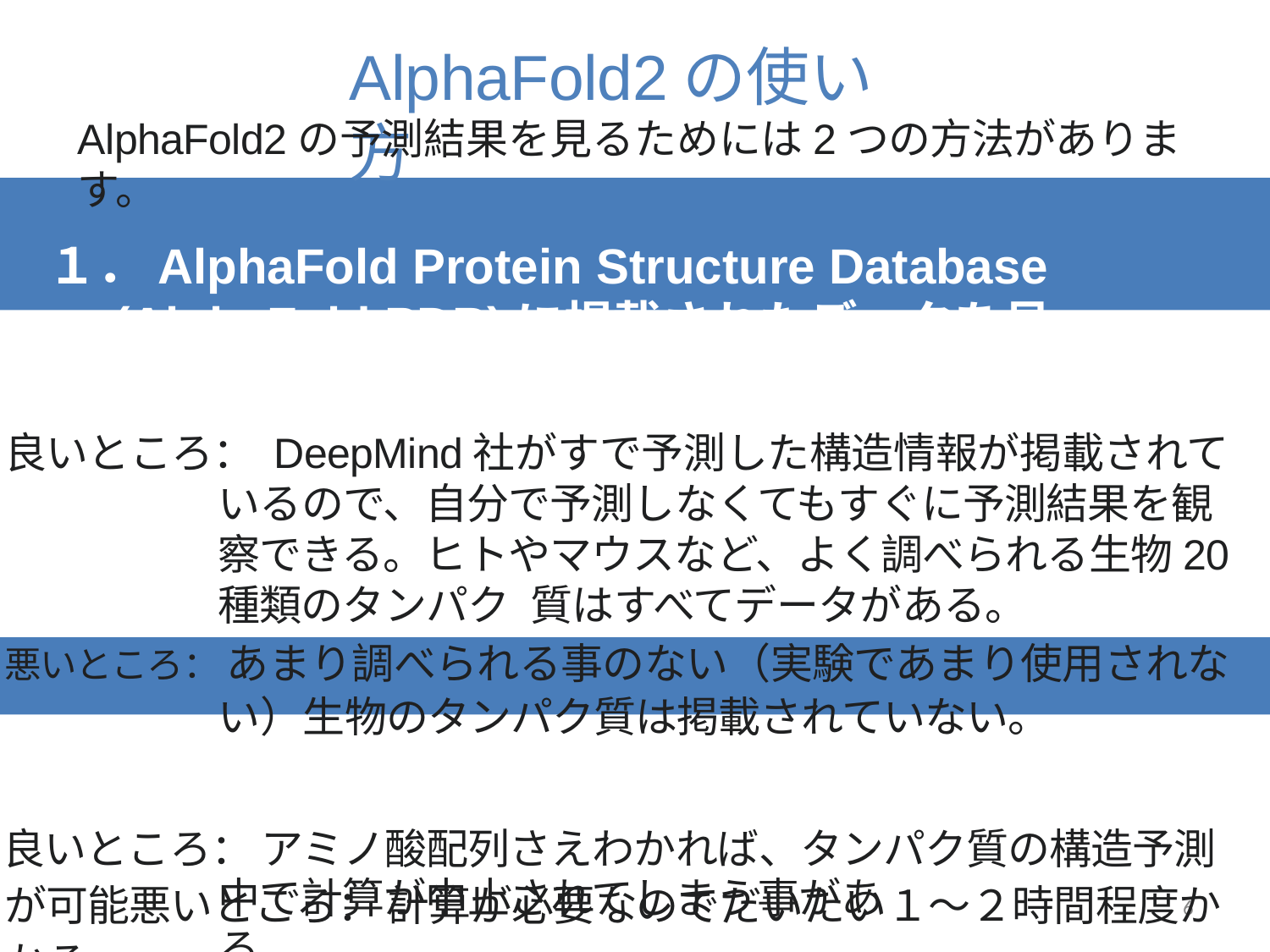

# AlphaFold2の使い方
AlphaFold2の予測結果を見るためには2つの方法があります。
１．AlphaFold Protein Structure Database (AlphaFold PDB)に掲載されたデータを見る
良いところ： DeepMind社がすで予測した構造情報が掲載されているので、自分で予測しなくてもすぐに予測結果を観察できる。ヒトやマウスなど、よく調べられる生物20種類のタンパク 質はすべてデータがある。
悪いところ： あまり調べられる事のない（実験であまり使用されない）生物のタンパク質は掲載されていない。
２．自分でAlphaFold2を走らせる
良いところ： アミノ酸配列さえわかれば、タンパク質の構造予測が可能悪いところ： 計算が必要なのでだいたい１～２時間程度かかる。
アミノ酸が1000個以上つながった大きなタンパク質では途

中で計算が中止されてしまう事がある。
6